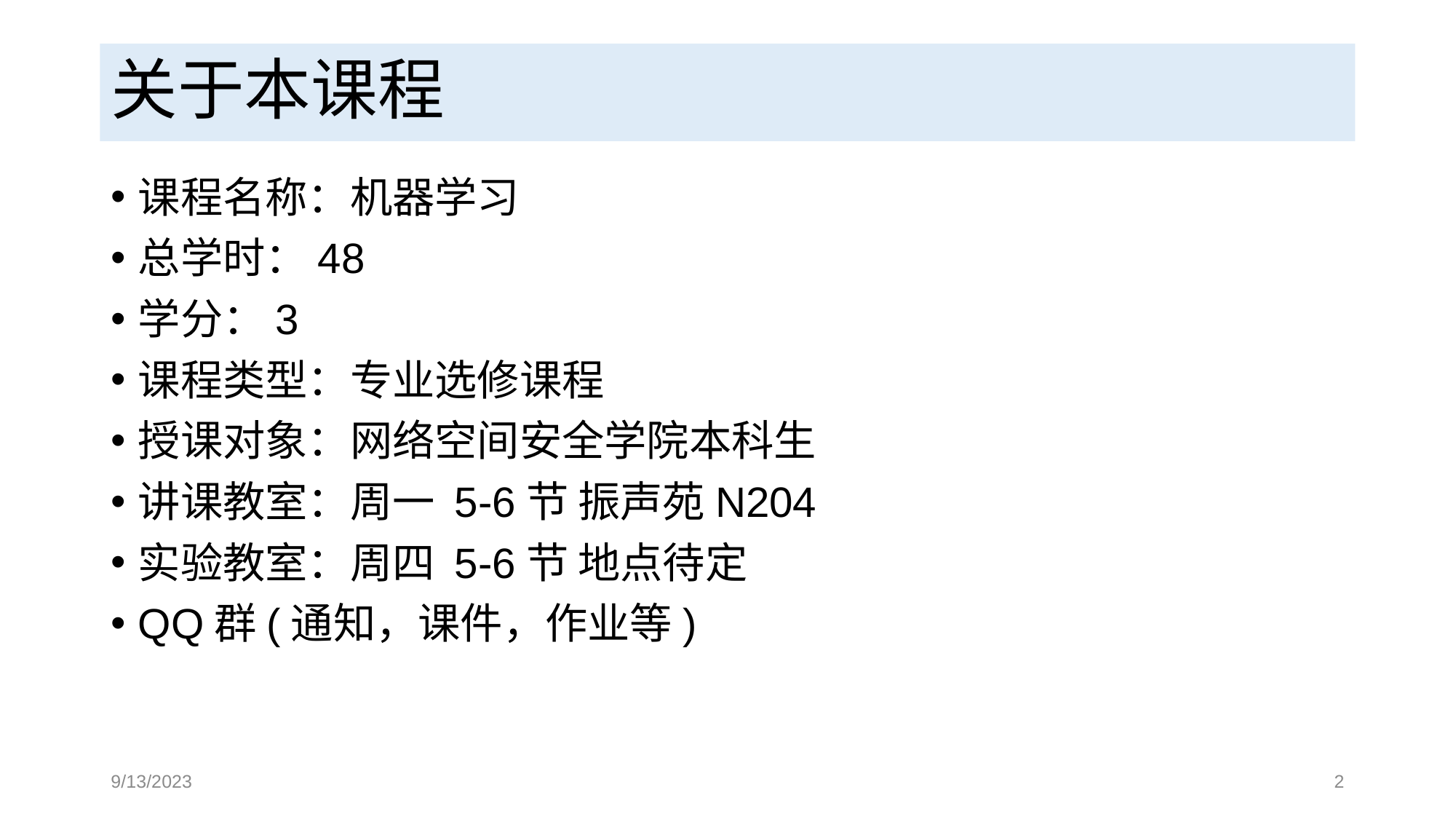

# 关于本课程
课程名称：机器学习
总学时：48
学分：3
课程类型：专业选修课程
授课对象：网络空间安全学院本科生
讲课教室：周一 5-6节 振声苑N204
实验教室：周四 5-6节 地点待定
QQ群(通知，课件，作业等)

9/13/2023
2